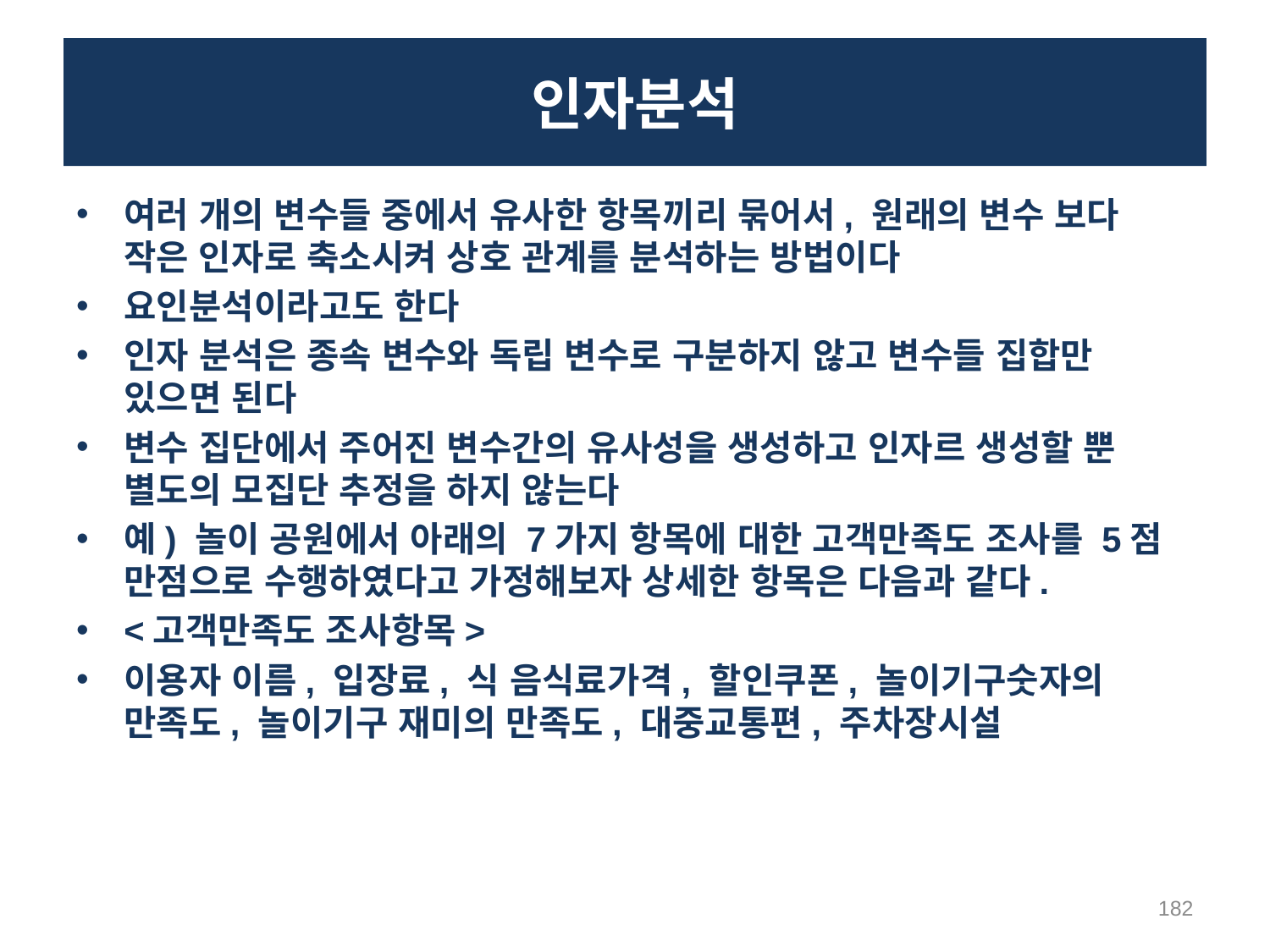

# 인자분석
여러 개의 변수들 중에서 유사한 항목끼리 묶어서, 원래의 변수 보다 작은 인자로 축소시켜 상호 관계를 분석하는 방법이다
요인분석이라고도 한다
인자 분석은 종속 변수와 독립 변수로 구분하지 않고 변수들 집합만 있으면 된다
변수 집단에서 주어진 변수간의 유사성을 생성하고 인자르 생성할 뿐 별도의 모집단 추정을 하지 않는다
예) 놀이 공원에서 아래의 7가지 항목에 대한 고객만족도 조사를 5점 만점으로 수행하였다고 가정해보자 상세한 항목은 다음과 같다.
<고객만족도 조사항목>
이용자 이름, 입장료, 식 음식료가격, 할인쿠폰, 놀이기구숫자의 만족도, 놀이기구 재미의 만족도, 대중교통편, 주차장시설
182